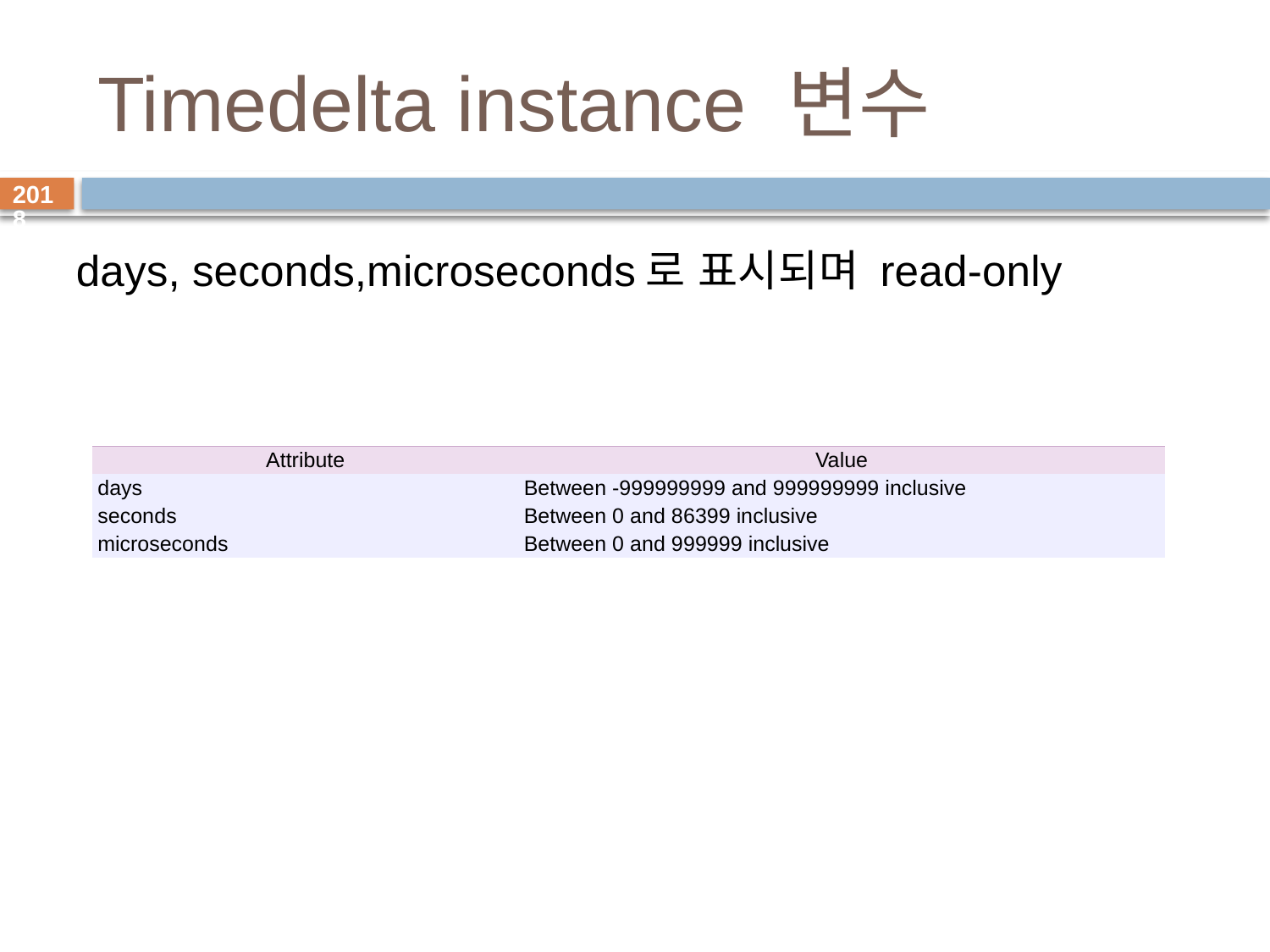

# Timedelta instance 변수
2018
days, seconds,microseconds로 표시되며 read-only

| Attribute | Value |
| --- | --- |
| days | Between -999999999 and 999999999 inclusive |
| seconds | Between 0 and 86399 inclusive |
| microseconds | Between 0 and 999999 inclusive |